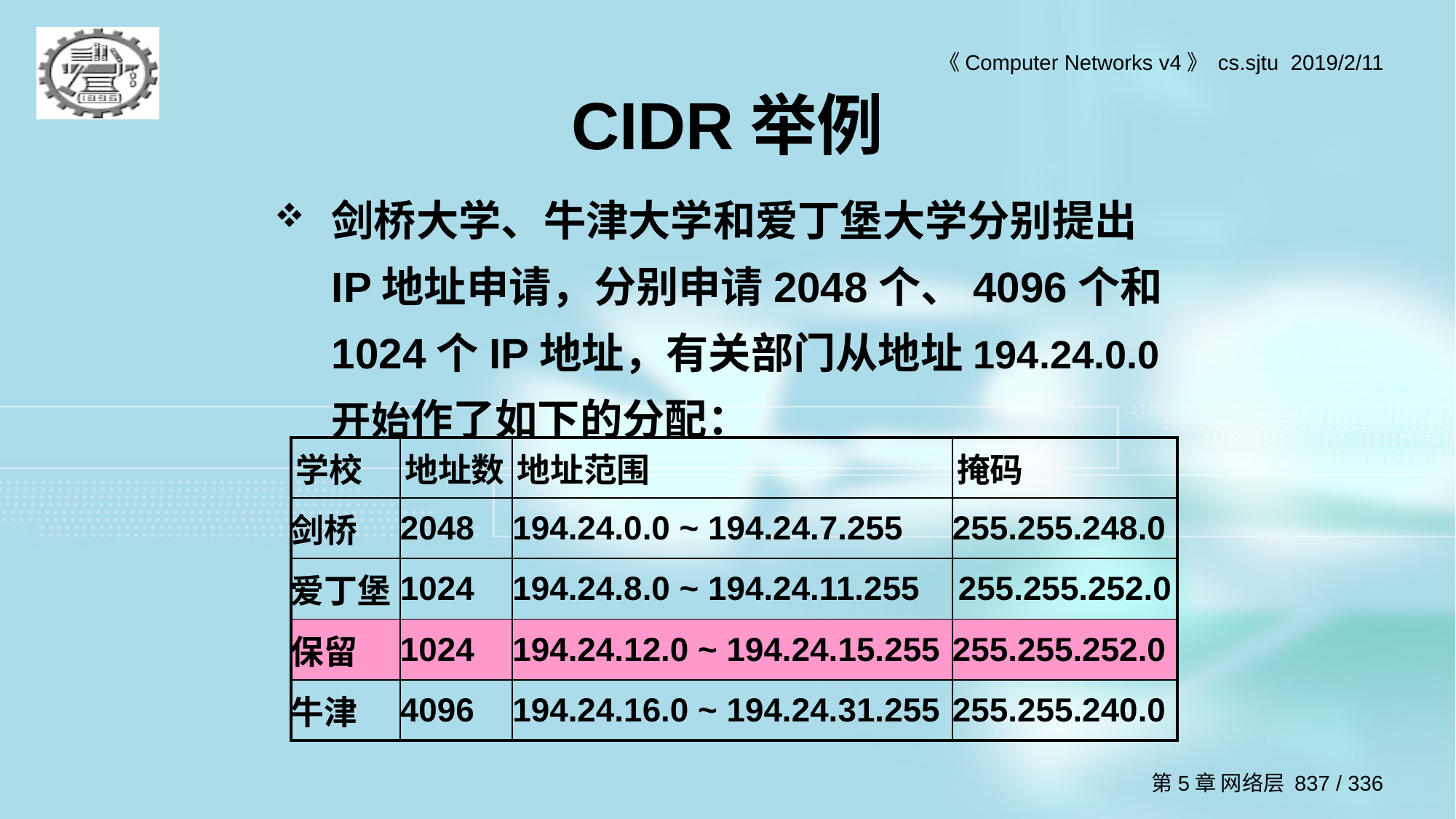

# CIDR举例
剑桥大学、牛津大学和爱丁堡大学分别提出IP地址申请，分别申请2048个、4096个和1024个IP地址，有关部门从地址194.24.0.0开始作了如下的分配：
| 学校 | 地址数 | 地址范围 | 掩码 |
| --- | --- | --- | --- |
| 剑桥 | 2048 | 194.24.0.0 ~ 194.24.7.255 | 255.255.248.0 |
| 爱丁堡 | 1024 | 194.24.8.0 ~ 194.24.11.255 | 255.255.252.0 |
| 保留 | 1024 | 194.24.12.0 ~ 194.24.15.255 | 255.255.252.0 |
| 牛津 | 4096 | 194.24.16.0 ~ 194.24.31.255 | 255.255.240.0 |